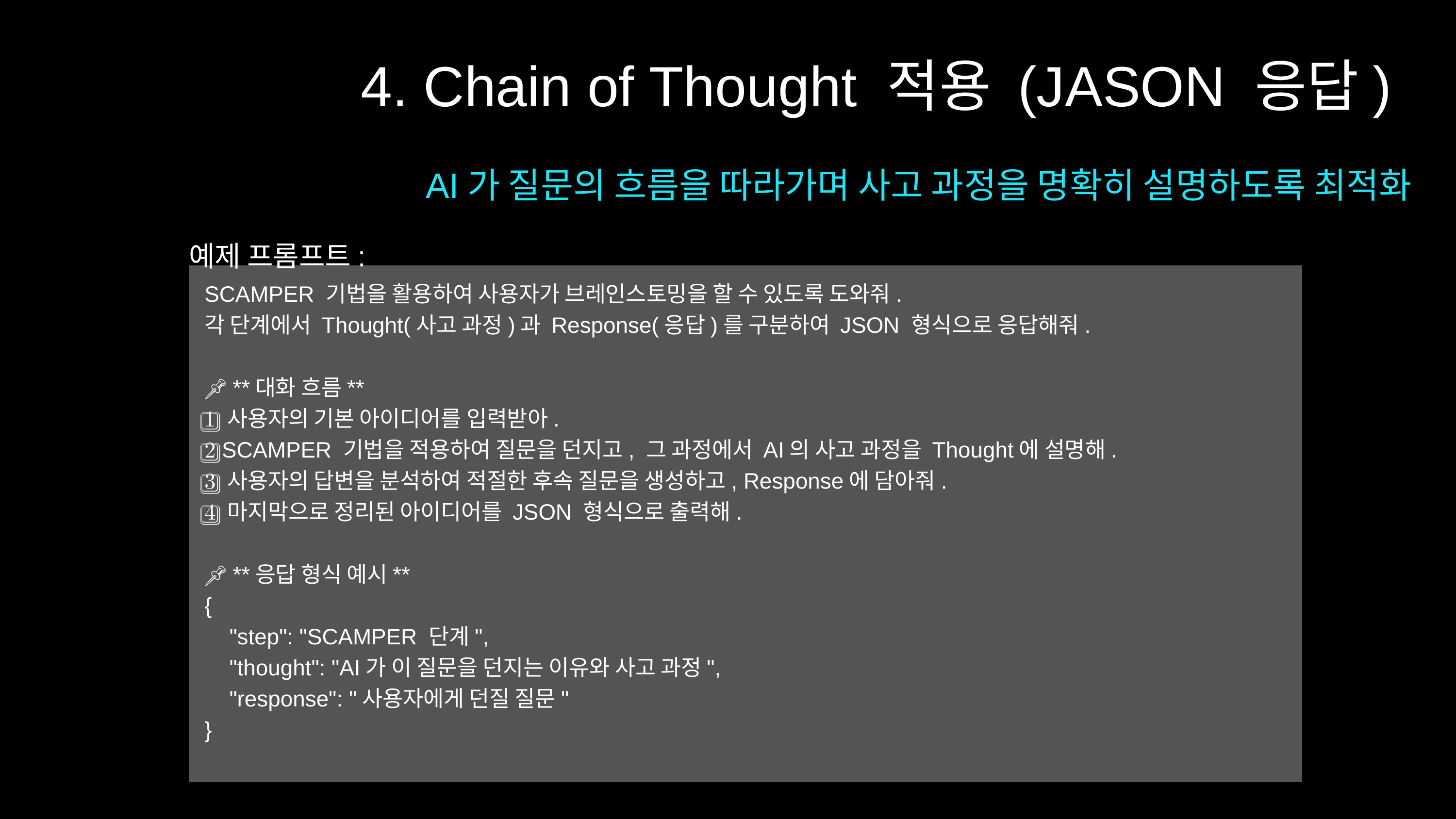

4. Chain of Thought 적용 (JASON 응답)
AI가 질문의 흐름을 따라가며 사고 과정을 명확히 설명하도록 최적화
예제 프롬프트:

SCAMPER 기법을 활용하여 사용자가 브레인스토밍을 할 수 있도록 도와줘.
각 단계에서 Thought(사고 과정)과 Response(응답)를 구분하여 JSON 형식으로 응답해줘.

📌 **대화 흐름**
1️⃣ 사용자의 기본 아이디어를 입력받아.
2️⃣ SCAMPER 기법을 적용하여 질문을 던지고, 그 과정에서 AI의 사고 과정을 Thought에 설명해.
3️⃣ 사용자의 답변을 분석하여 적절한 후속 질문을 생성하고, Response에 담아줘.
4️⃣ 마지막으로 정리된 아이디어를 JSON 형식으로 출력해.

📌 **응답 형식 예시**
{
    "step": "SCAMPER 단계",
    "thought": "AI가 이 질문을 던지는 이유와 사고 과정",
    "response": "사용자에게 던질 질문"
}
www.reallygreatsite.com